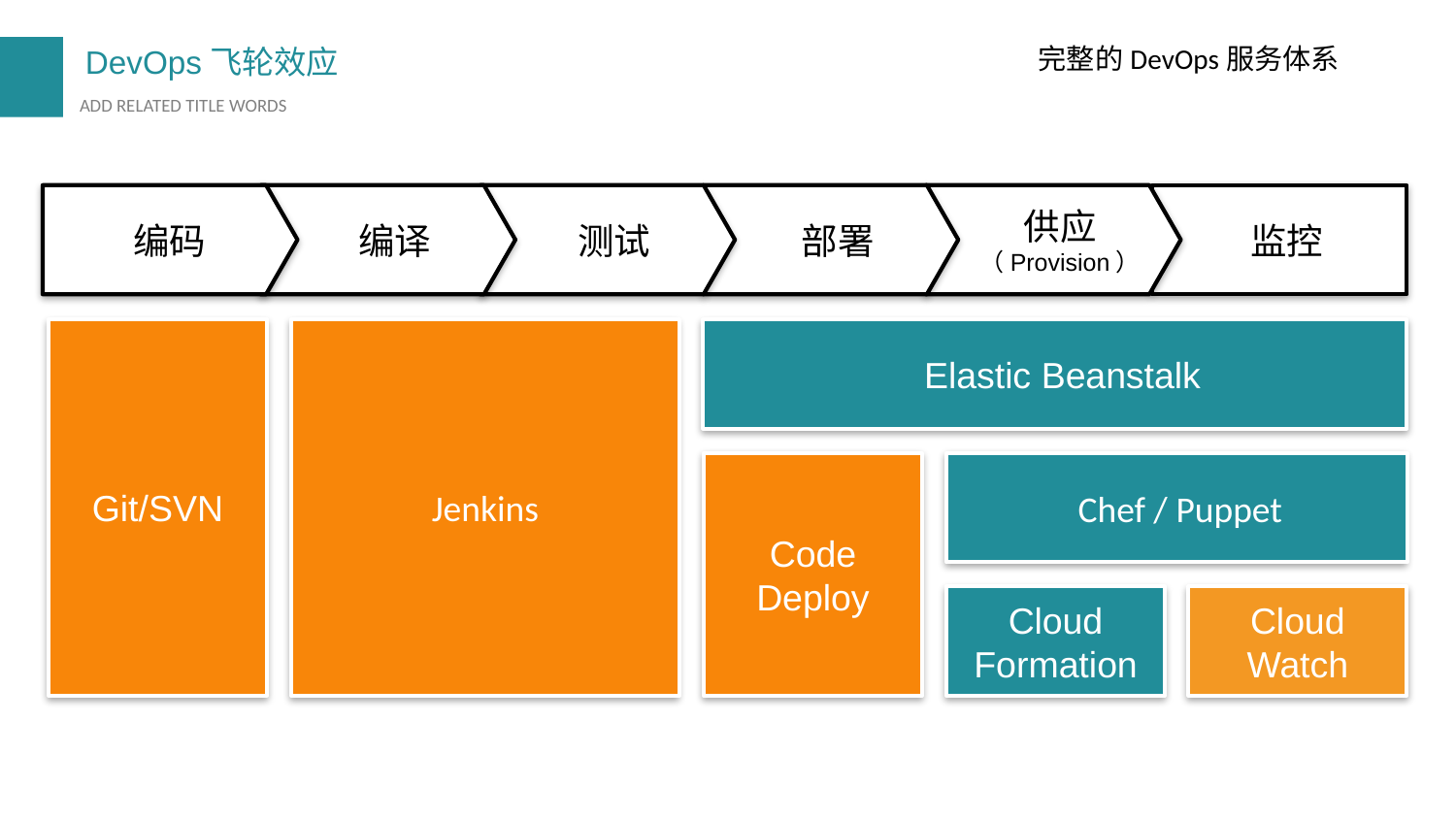

完整的DevOps服务体系
编码
编译
测试
部署
供应（Provision）
监控
Git/SVN
Jenkins
Elastic Beanstalk
Code
Deploy
Chef / Puppet
Cloud
Formation
Cloud
Watch